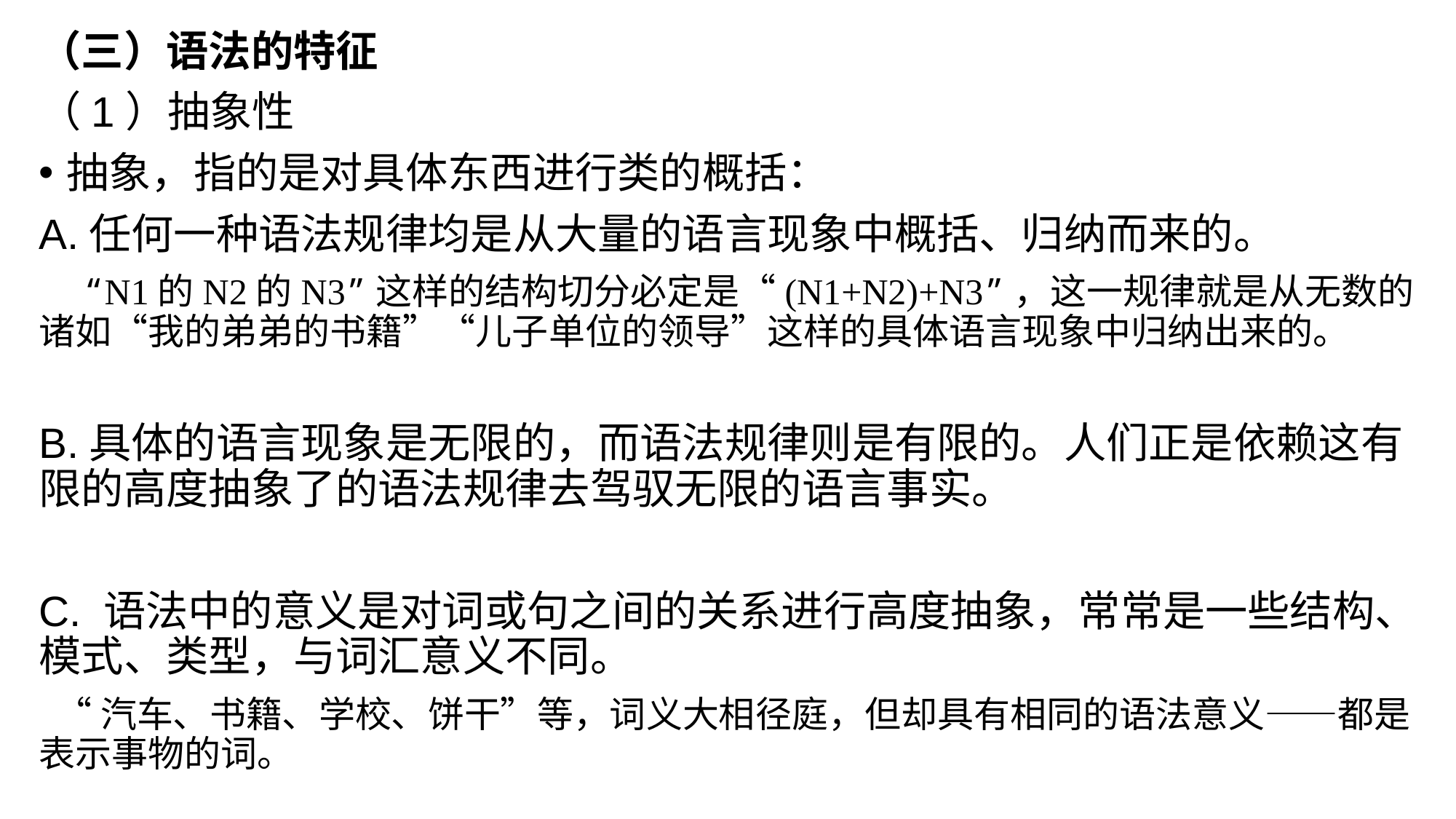

（三）语法的特征
（1）抽象性
抽象，指的是对具体东西进行类的概括：
A.任何一种语法规律均是从大量的语言现象中概括、归纳而来的。
  “N1的N2的N3”这样的结构切分必定是“(N1+N2)+N3”，这一规律就是从无数的诸如“我的弟弟的书籍”“儿子单位的领导”这样的具体语言现象中归纳出来的。

B.具体的语言现象是无限的，而语法规律则是有限的。人们正是依赖这有限的高度抽象了的语法规律去驾驭无限的语言事实。

C. 语法中的意义是对词或句之间的关系进行高度抽象，常常是一些结构、模式、类型，与词汇意义不同。
  “汽车、书籍、学校、饼干”等，词义大相径庭，但却具有相同的语法意义——都是表示事物的词。